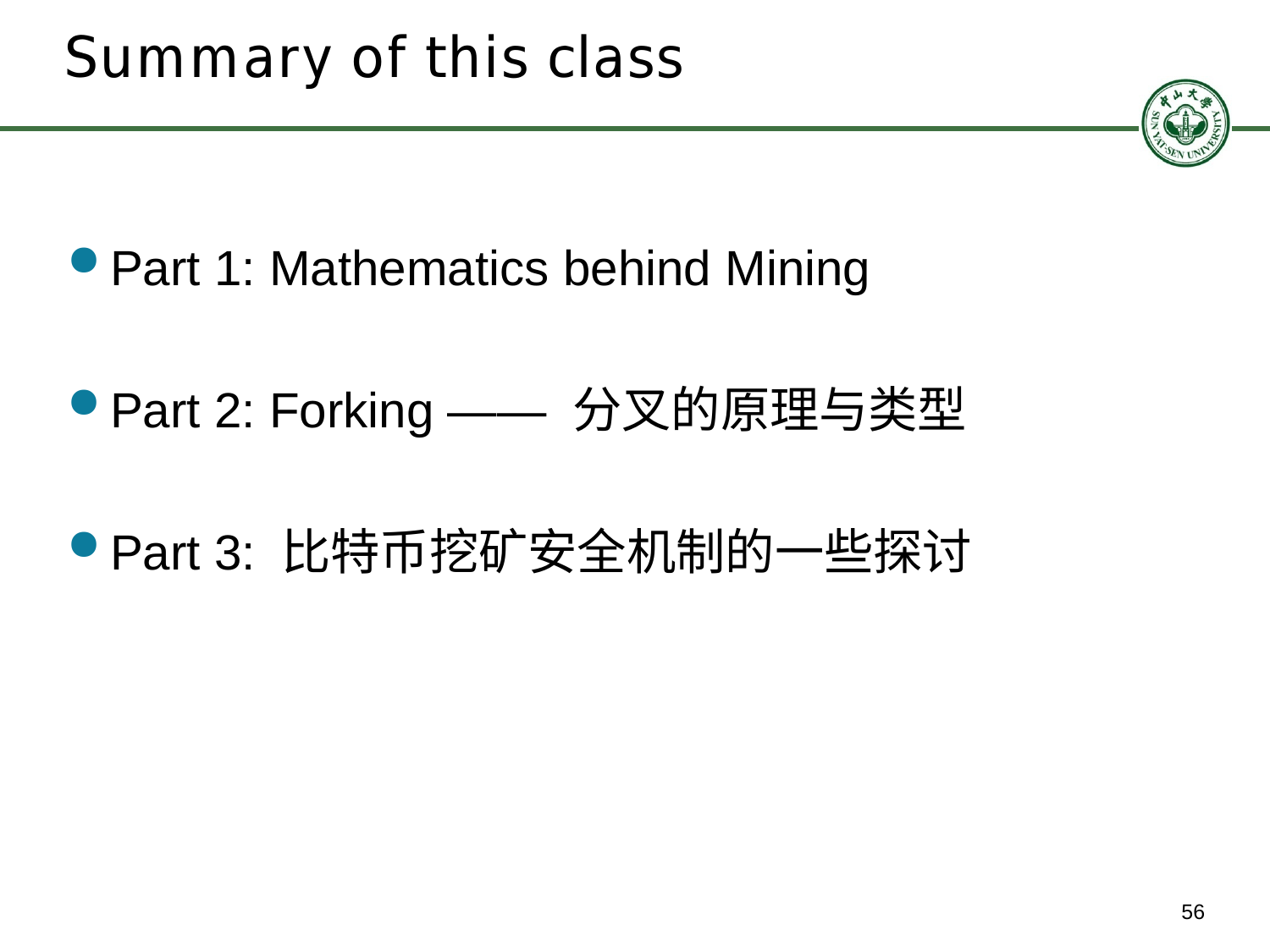

# Summary of this class

Part 1: Mathematics behind Mining

Part 2: Forking —— 分叉的原理与类型

Part 3: 比特币挖矿安全机制的一些探讨